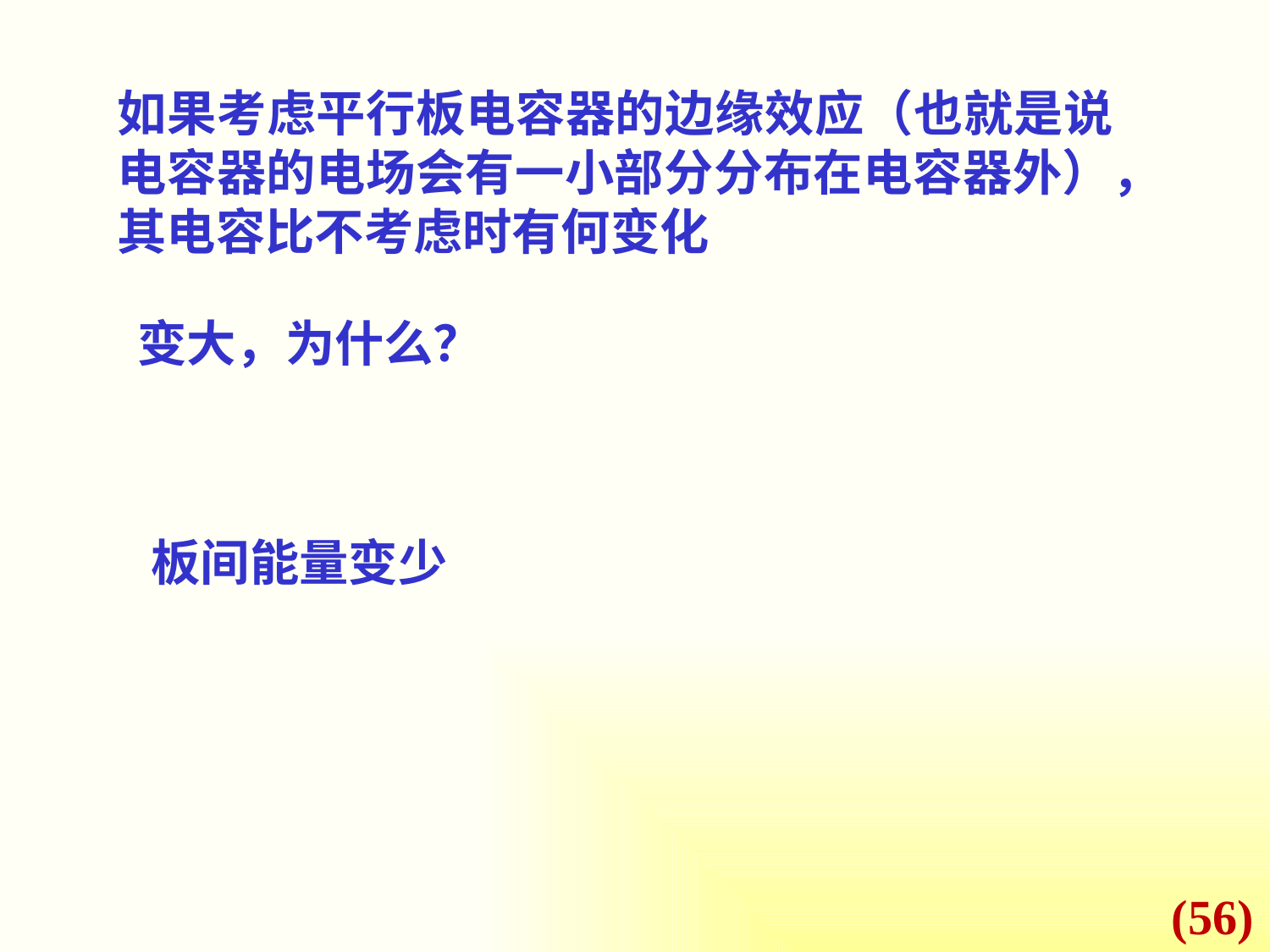

如果考虑平行板电容器的边缘效应（也就是说电容器的电场会有一小部分分布在电容器外），其电容比不考虑时有何变化
变大，为什么？
板间能量变少
(56)